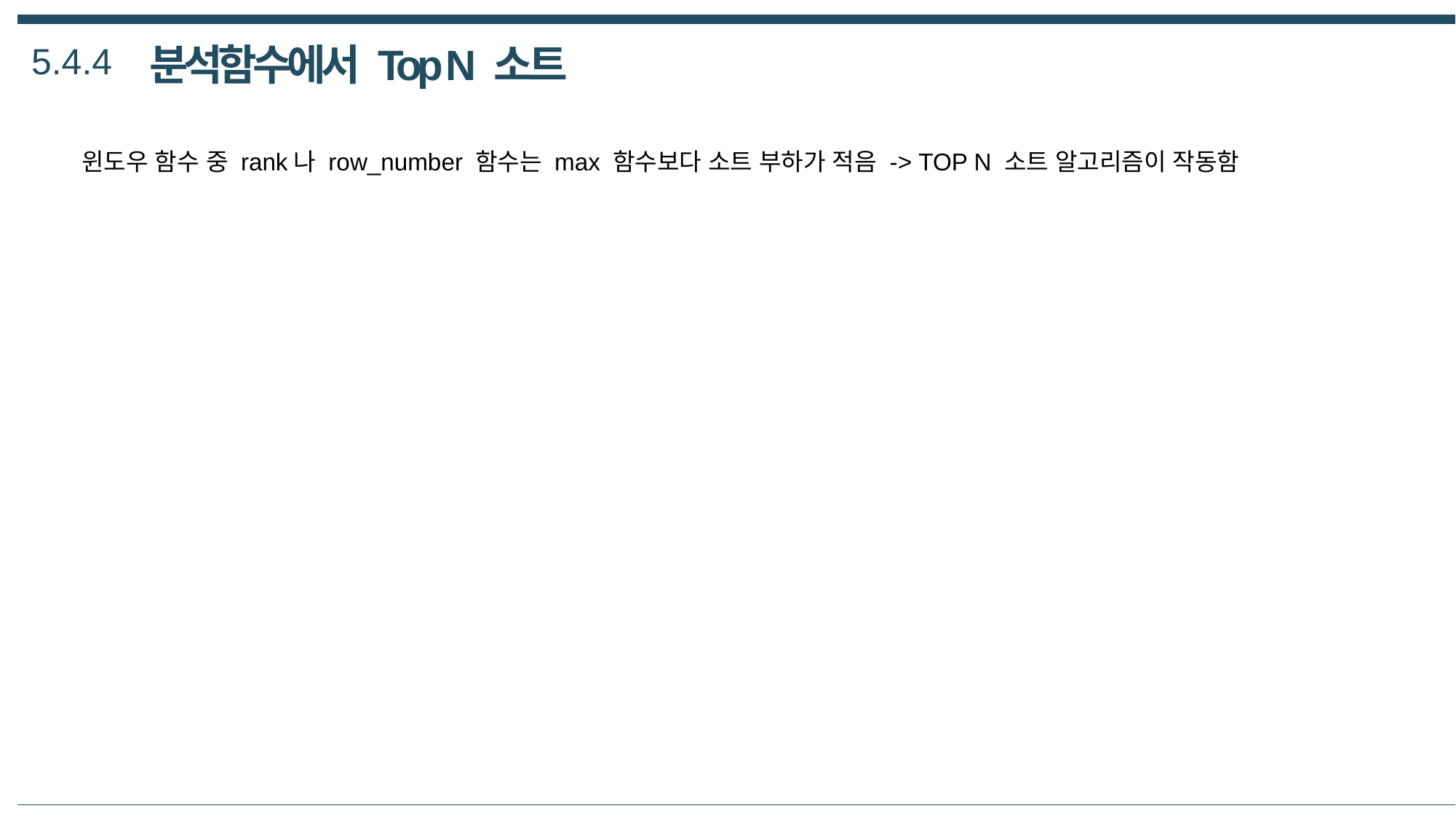

5.4.4
분석함수에서 Top N 소트
윈도우 함수 중 rank나 row_number 함수는 max 함수보다 소트 부하가 적음 -> TOP N 소트 알고리즘이 작동함